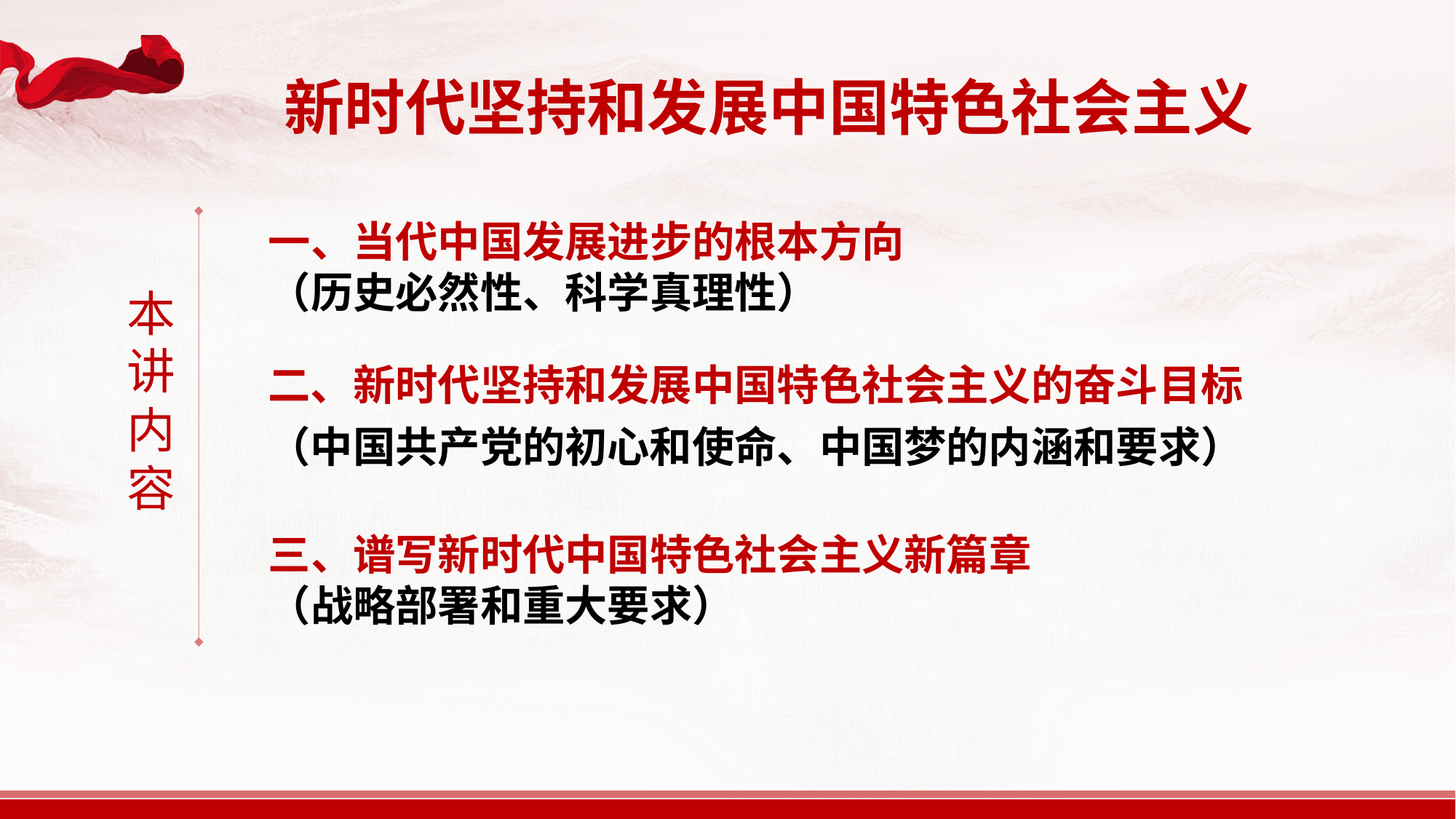

新时代坚持和发展中国特色社会主义
一、当代中国发展进步的根本方向
（历史必然性、科学真理性）
本讲内容
二、新时代坚持和发展中国特色社会主义的奋斗目标
（中国共产党的初心和使命、中国梦的内涵和要求）
三、谱写新时代中国特色社会主义新篇章
（战略部署和重大要求）